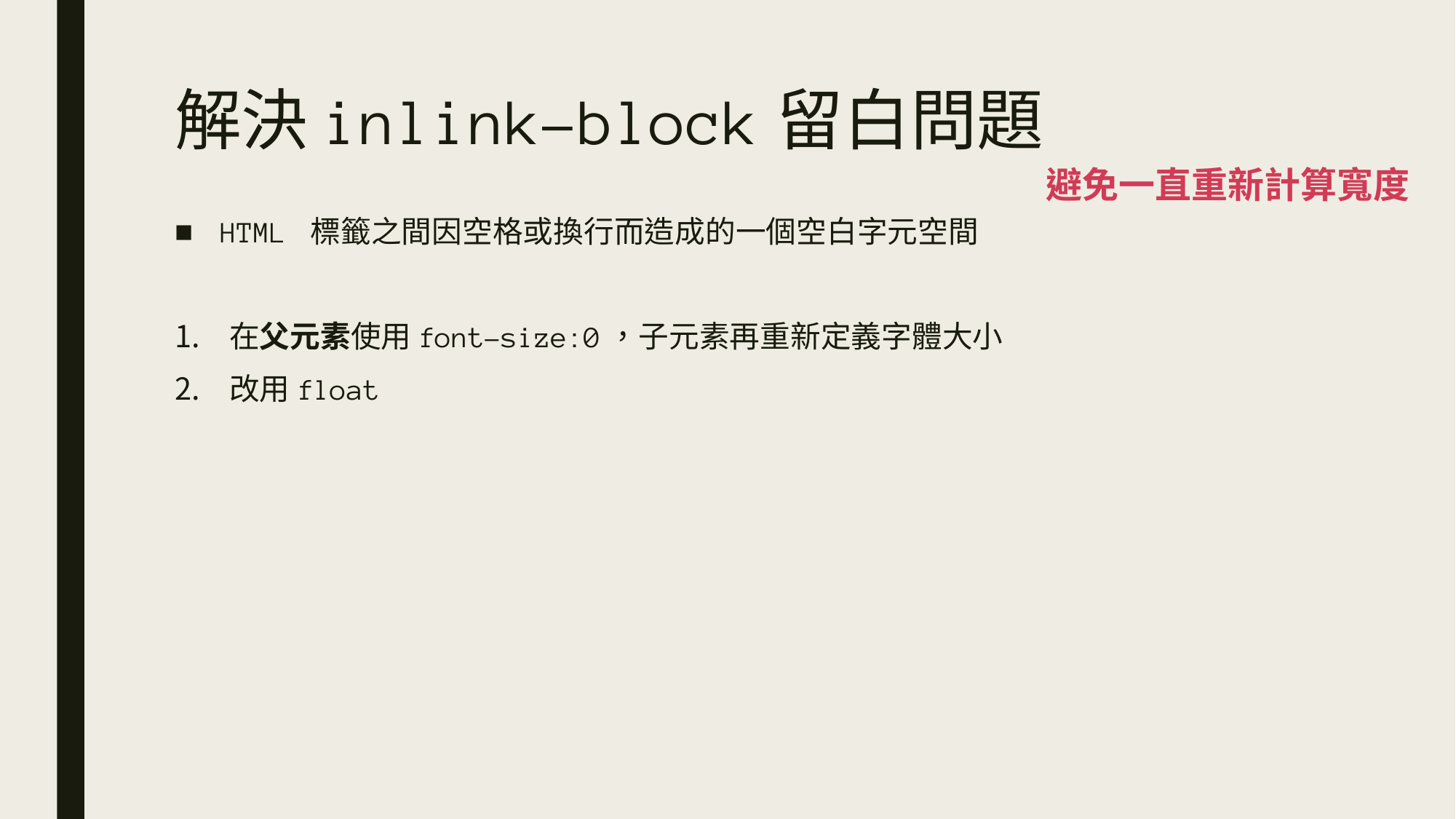

# 解決inlink-block留白問題
避免一直重新計算寬度
HTML 標籤之間因空格或換行而造成的一個空白字元空間

在父元素使用font-size:0，子元素再重新定義字體大小
改用float